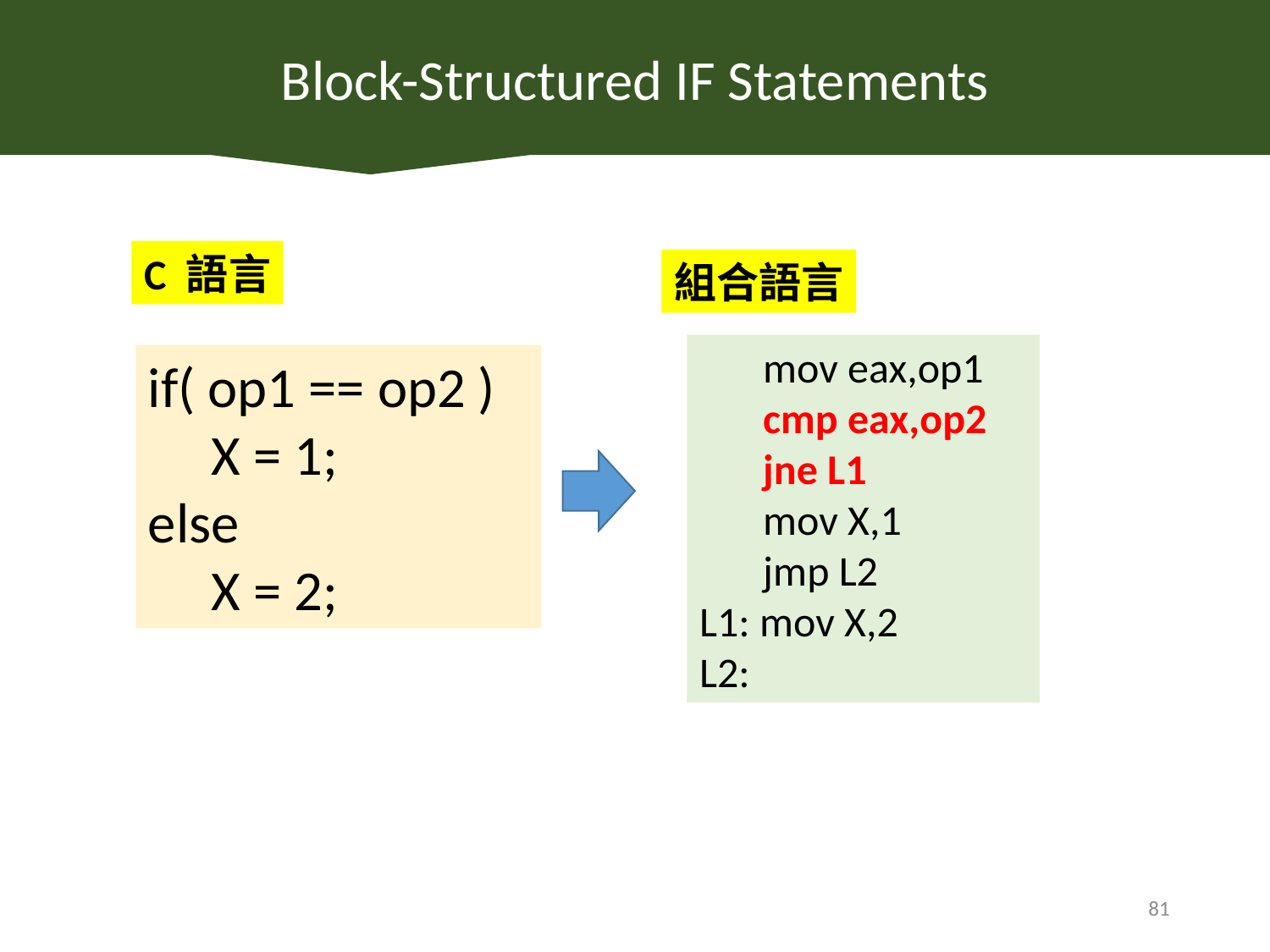

Block-Structured IF Statements
C 語言
組合語言
mov eax,op1
cmp eax,op2
jne L1
mov X,1
jmp L2
L1: mov X,2
L2:
if( op1 == op2 )
X = 1;
else
X = 2;

81